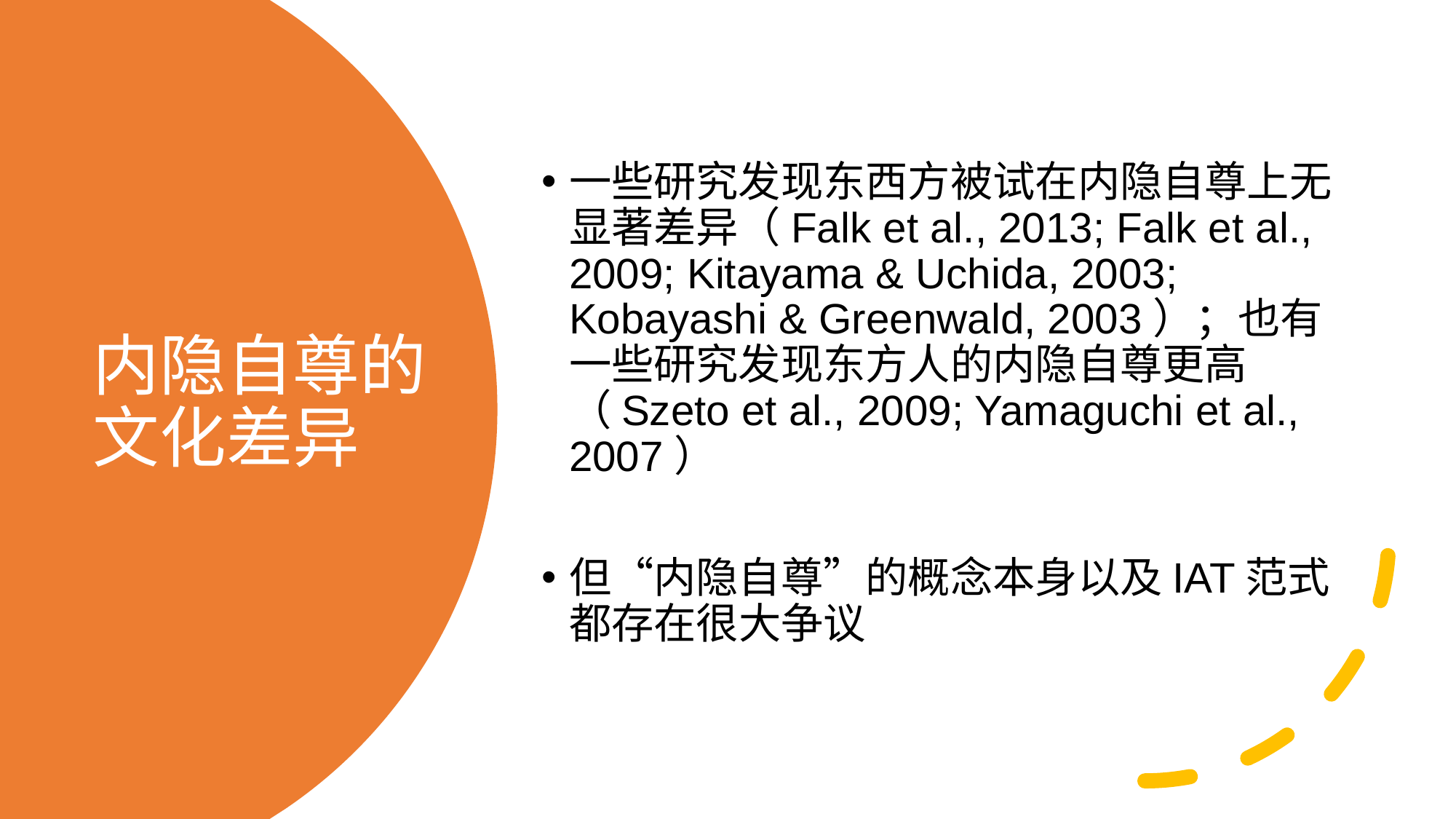

一些研究发现东西方被试在内隐自尊上无显著差异（Falk et al., 2013; Falk et al., 2009; Kitayama & Uchida, 2003; Kobayashi & Greenwald, 2003）；也有一些研究发现东方人的内隐自尊更高（Szeto et al., 2009; Yamaguchi et al., 2007）

但“内隐自尊”的概念本身以及IAT范式都存在很大争议
# 内隐自尊的文化差异